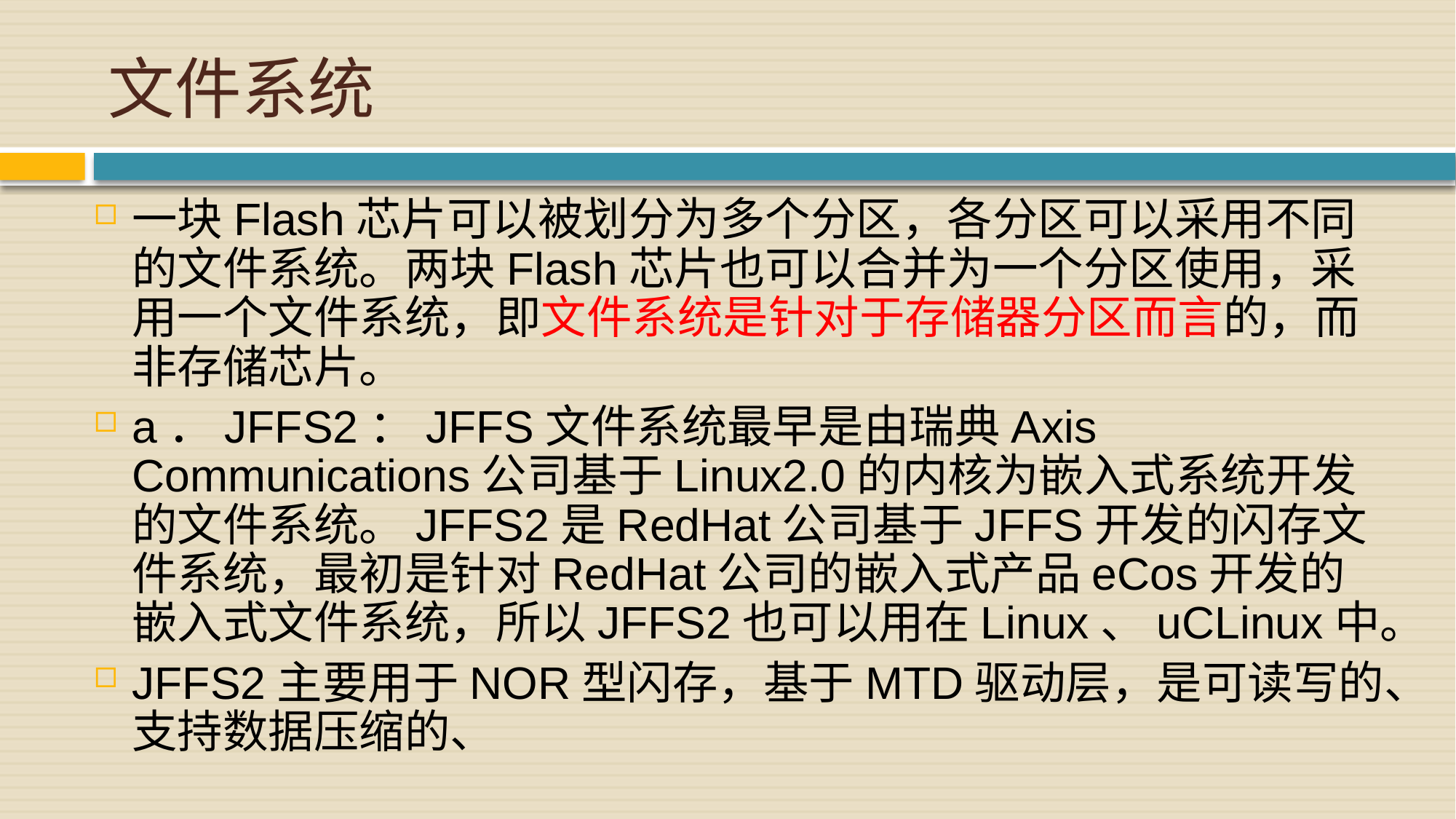

# 文件系统
一块Flash芯片可以被划分为多个分区，各分区可以采用不同的文件系统。两块Flash芯片也可以合并为一个分区使用，采用一个文件系统，即文件系统是针对于存储器分区而言的，而非存储芯片。
a．JFFS2：JFFS文件系统最早是由瑞典Axis Communications公司基于Linux2.0的内核为嵌入式系统开发的文件系统。JFFS2是RedHat公司基于JFFS开发的闪存文件系统，最初是针对RedHat公司的嵌入式产品eCos开发的嵌入式文件系统，所以JFFS2也可以用在Linux、uCLinux中。
JFFS2主要用于NOR型闪存，基于MTD驱动层，是可读写的、支持数据压缩的、